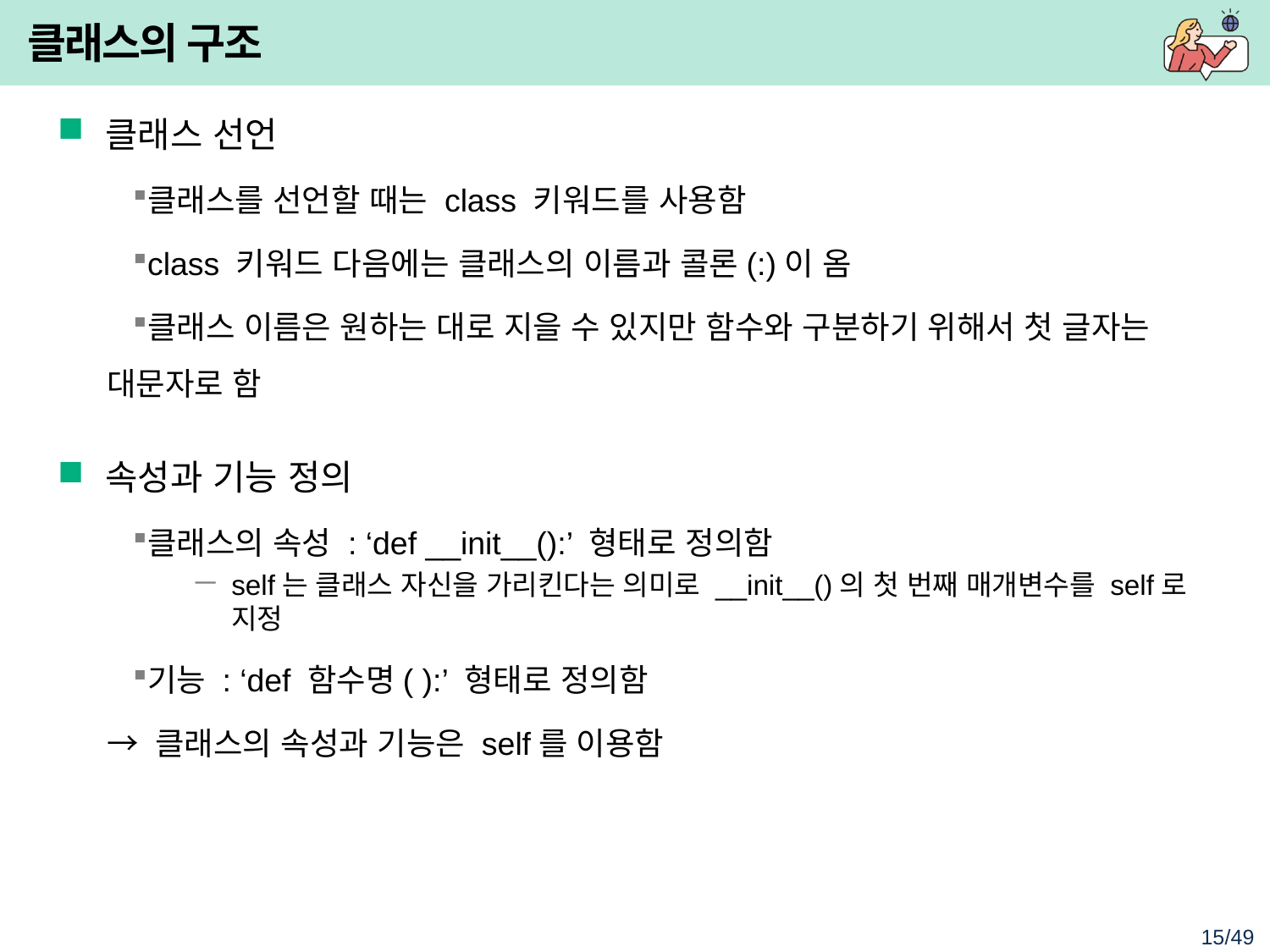

# 클래스의 구조
클래스 선언
클래스를 선언할 때는 class 키워드를 사용함
class 키워드 다음에는 클래스의 이름과 콜론(:)이 옴
클래스 이름은 원하는 대로 지을 수 있지만 함수와 구분하기 위해서 첫 글자는 대문자로 함

속성과 기능 정의
클래스의 속성 : ‘def __init__():’ 형태로 정의함
self는 클래스 자신을 가리킨다는 의미로 __init__()의 첫 번째 매개변수를 self로 지정
기능 : ‘def 함수명( ):’ 형태로 정의함
→ 클래스의 속성과 기능은 self를 이용함